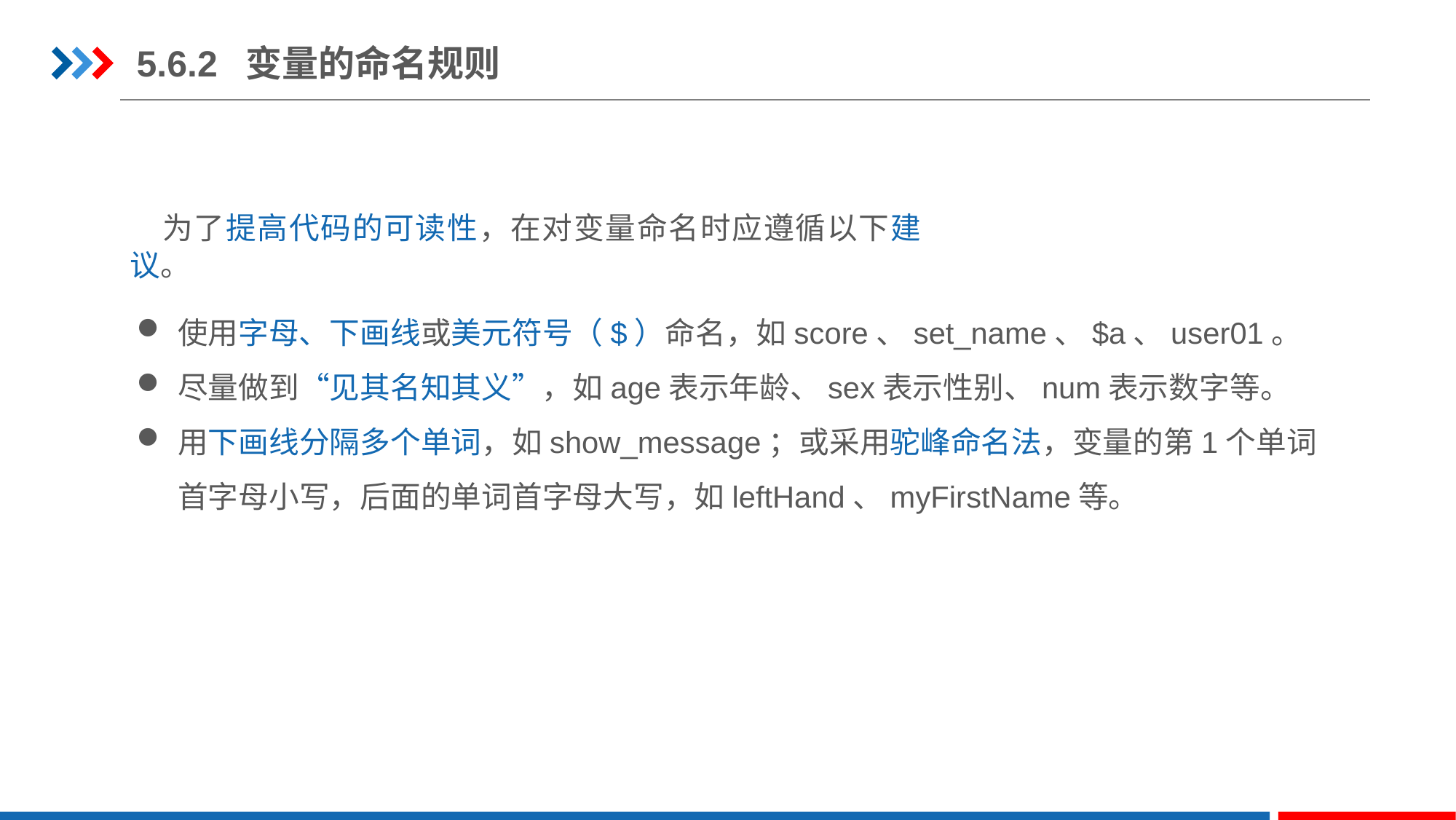

5.6.2	变量的命名规则
为了提高代码的可读性，在对变量命名时应遵循以下建议。
使用字母、下画线或美元符号（$）命名，如score、set_name、$a、user01。
尽量做到“见其名知其义”，如age表示年龄、sex表示性别、num表示数字等。
用下画线分隔多个单词，如show_message；或采用驼峰命名法，变量的第1个单词首字母小写，后面的单词首字母大写，如leftHand、myFirstName等。